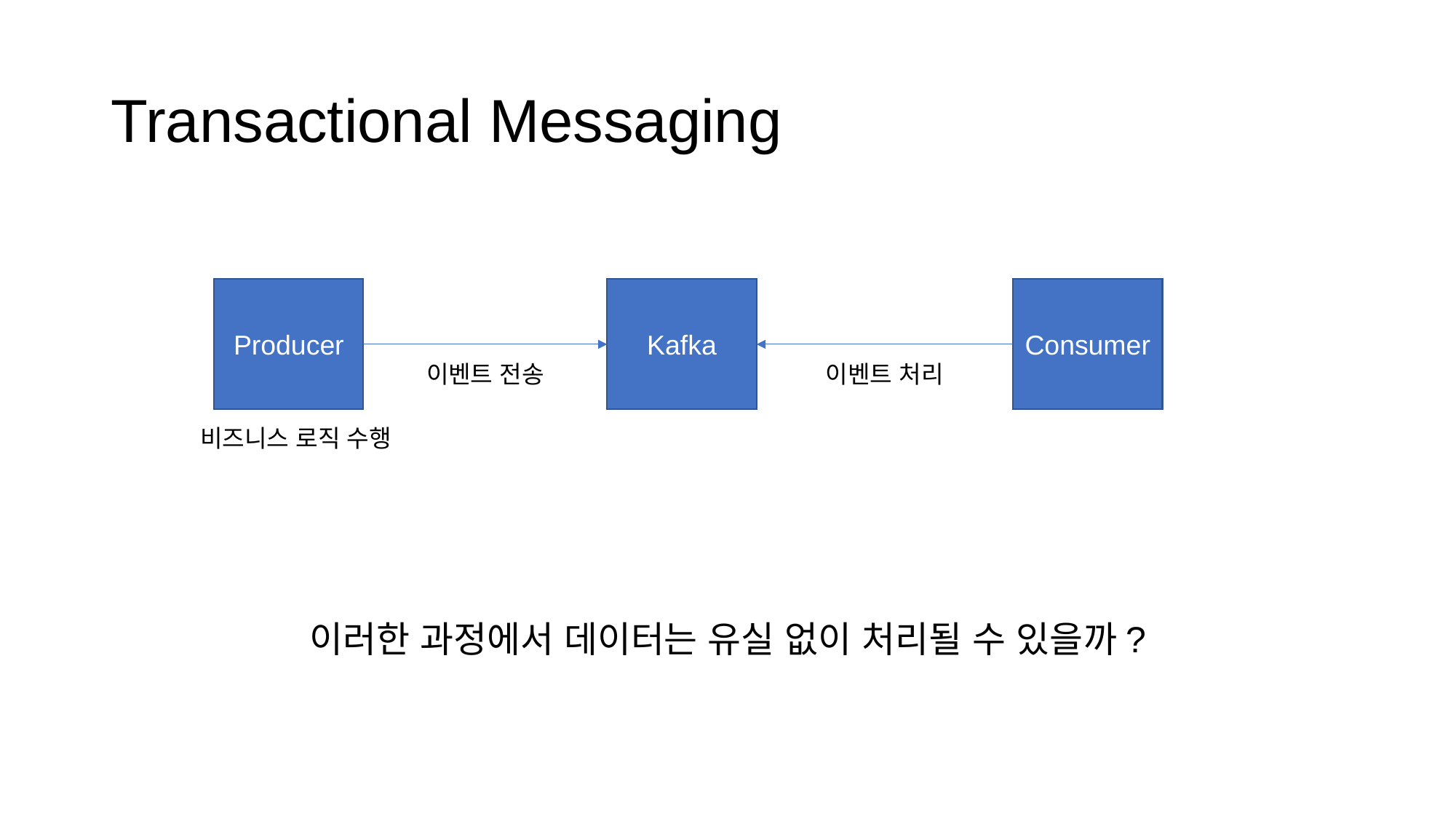

# Transactional Messaging
Producer
Kafka
Consumer
이벤트 전송
이벤트 처리
비즈니스 로직 수행
이러한 과정에서 데이터는 유실 없이 처리될 수 있을까?